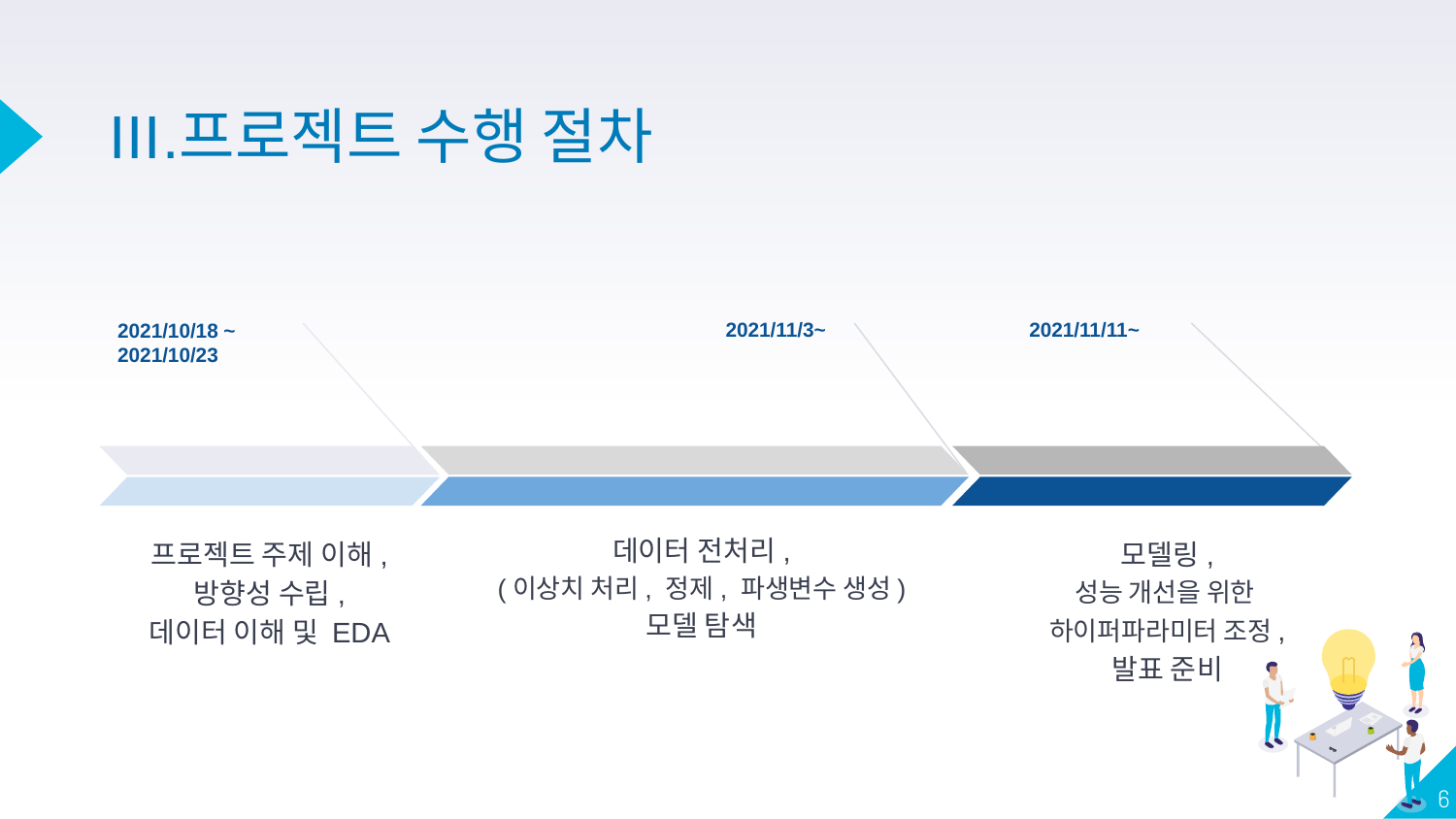

# 프로젝트 수행 절차
2021/11/11~

모델링,
성능 개선을 위한
하이퍼파라미터 조정,
발표 준비
2021/11/3~

2021/10/18 ~
2021/10/23

프로젝트 주제 이해,
방향성 수립,
데이터 이해 및 EDA
데이터 전처리,
(이상치 처리, 정제, 파생변수 생성)
모델 탐색

6